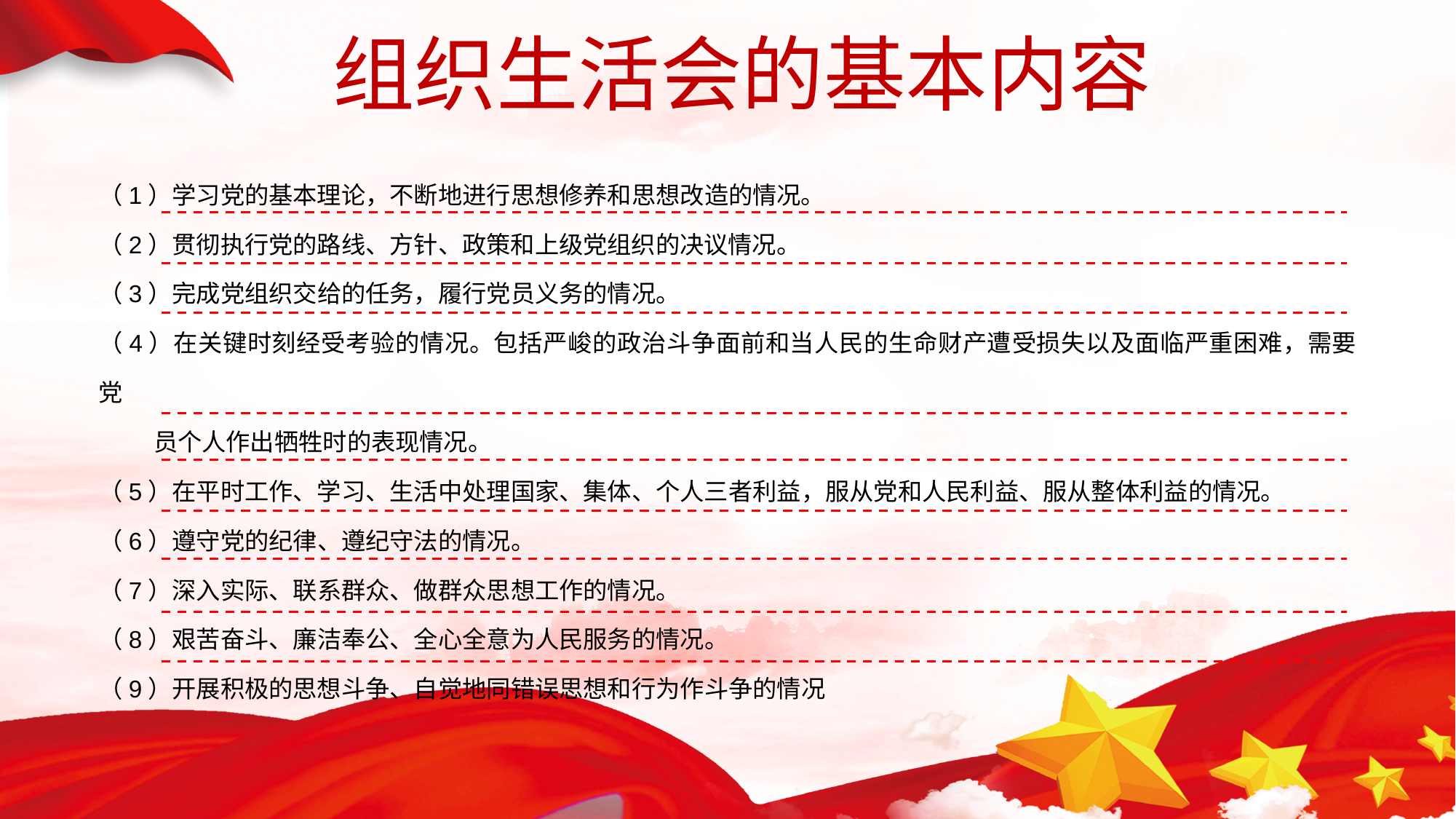

组织生活会的基本内容
（1）学习党的基本理论，不断地进行思想修养和思想改造的情况。
（2）贯彻执行党的路线、方针、政策和上级党组织的决议情况。
（3）完成党组织交给的任务，履行党员义务的情况。
（4）在关键时刻经受考验的情况。包括严峻的政治斗争面前和当人民的生命财产遭受损失以及面临严重困难，需要党
         员个人作出牺牲时的表现情况。
（5）在平时工作、学习、生活中处理国家、集体、个人三者利益，服从党和人民利益、服从整体利益的情况。
（6）遵守党的纪律、遵纪守法的情况。
（7）深入实际、联系群众、做群众思想工作的情况。
（8）艰苦奋斗、廉洁奉公、全心全意为人民服务的情况。
（9）开展积极的思想斗争、自觉地同错误思想和行为作斗争的情况